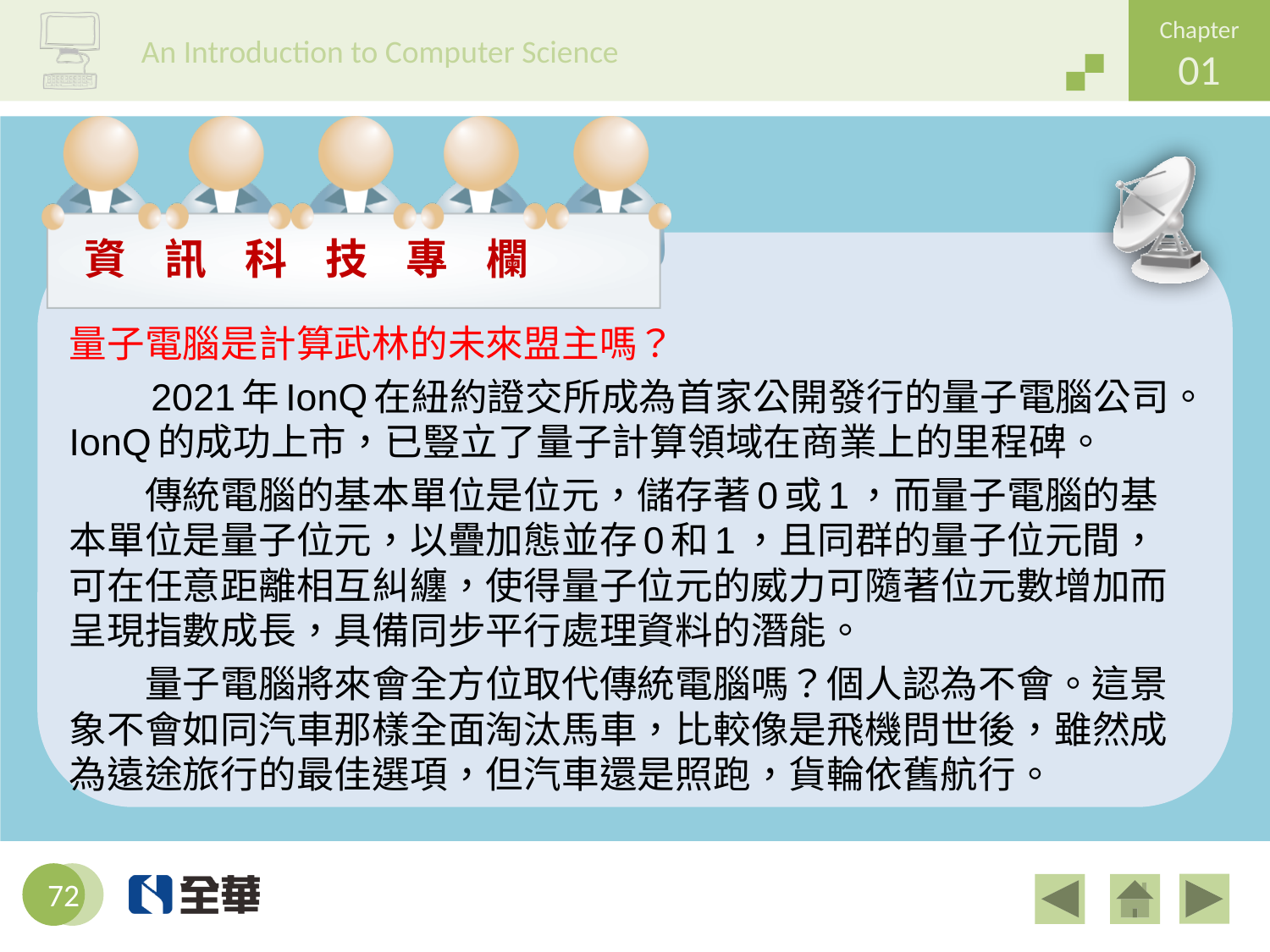

量子電腦是計算武林的未來盟主嗎？
　　2021年IonQ在紐約證交所成為首家公開發行的量子電腦公司。IonQ的成功上市，已豎立了量子計算領域在商業上的里程碑。
　　傳統電腦的基本單位是位元，儲存著0或1，而量子電腦的基本單位是量子位元，以疊加態並存0和1，且同群的量子位元間，可在任意距離相互糾纏，使得量子位元的威力可隨著位元數增加而呈現指數成長，具備同步平行處理資料的潛能。
　　量子電腦將來會全方位取代傳統電腦嗎？個人認為不會。這景象不會如同汽車那樣全面淘汰馬車，比較像是飛機問世後，雖然成為遠途旅行的最佳選項，但汽車還是照跑，貨輪依舊航行。